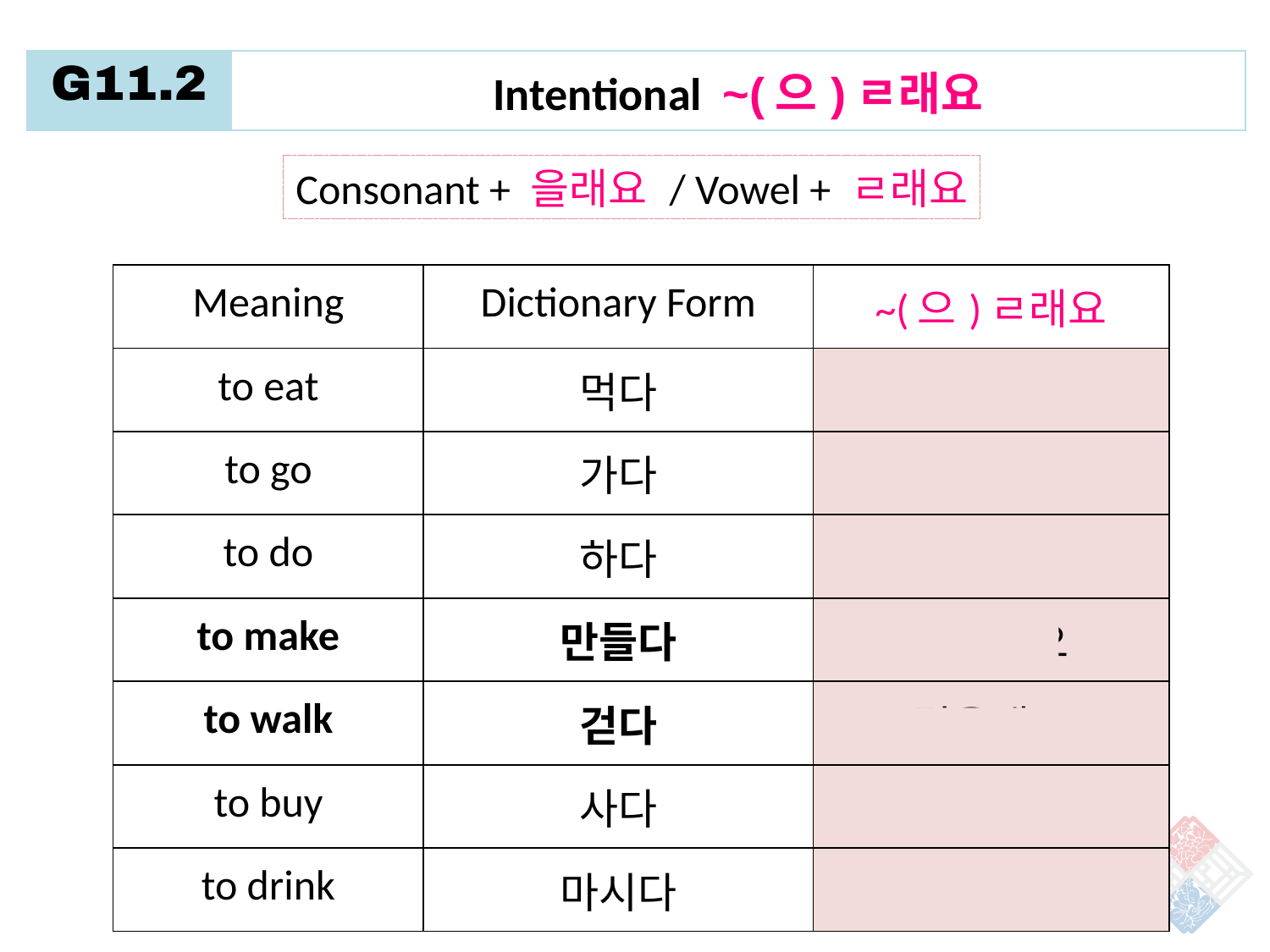

| G11.2 | Intentional ~(으)ㄹ래요 |
| --- | --- |
Consonant + 을래요 / Vowel + ㄹ래요
| Meaning | Dictionary Form | ~(으)ㄹ래요 |
| --- | --- | --- |
| to eat | 먹다 | 먹을래요 |
| to go | 가다 | 갈래요 |
| to do | 하다 | 할래요 |
| to make | 만들다 | 만들래요 |
| to walk | 걷다 | 걸을래요 |
| to buy | 사다 | 살래요 |
| to drink | 마시다 | 마실래요 |